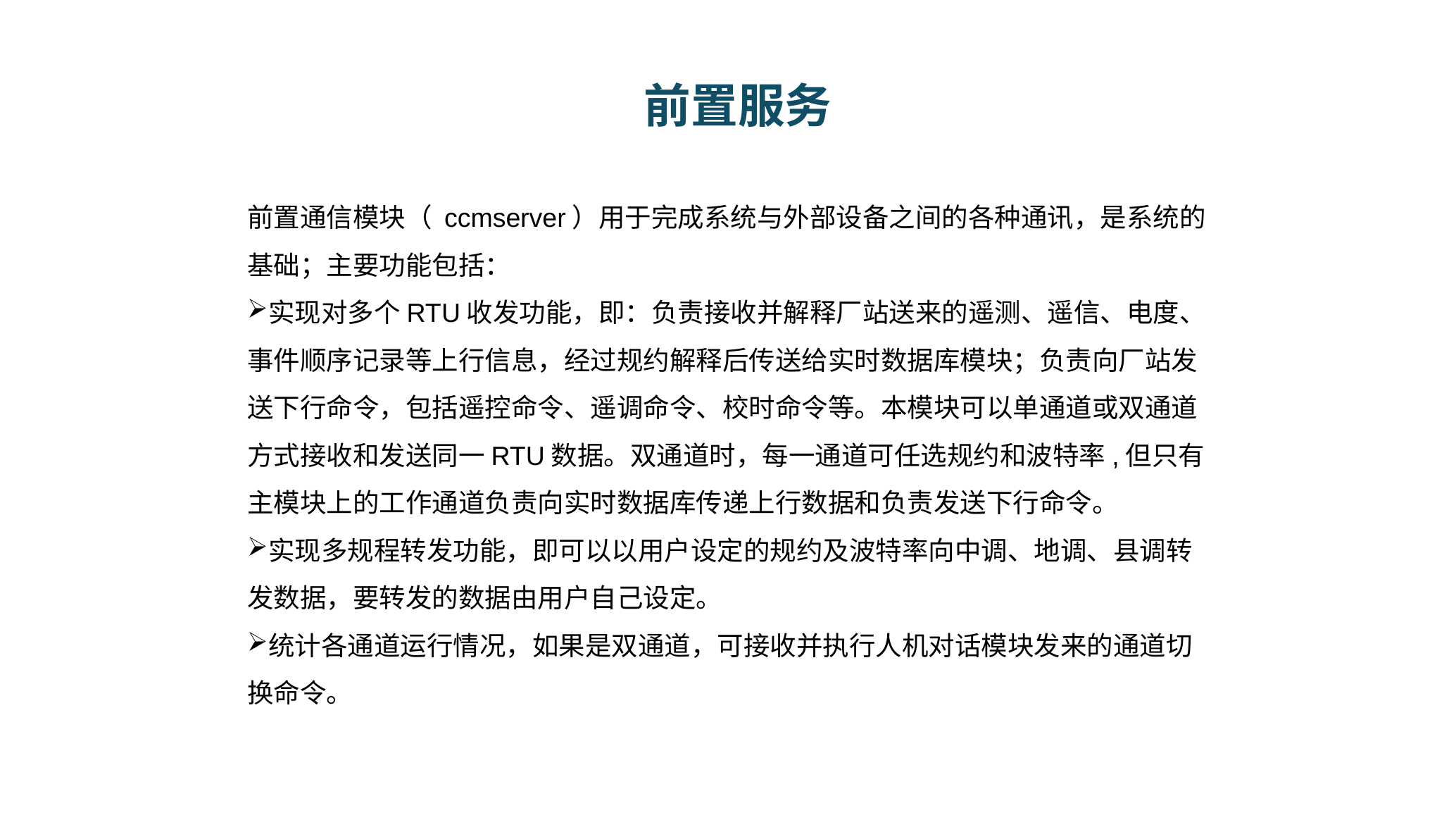

# 前置服务
前置通信模块（ ccmserver）用于完成系统与外部设备之间的各种通讯，是系统的基础；主要功能包括：
实现对多个RTU收发功能，即：负责接收并解释厂站送来的遥测、遥信、电度、事件顺序记录等上行信息，经过规约解释后传送给实时数据库模块；负责向厂站发送下行命令，包括遥控命令、遥调命令、校时命令等。本模块可以单通道或双通道方式接收和发送同一RTU数据。双通道时，每一通道可任选规约和波特率,但只有主模块上的工作通道负责向实时数据库传递上行数据和负责发送下行命令。
实现多规程转发功能，即可以以用户设定的规约及波特率向中调、地调、县调转发数据，要转发的数据由用户自己设定。
统计各通道运行情况，如果是双通道，可接收并执行人机对话模块发来的通道切换命令。